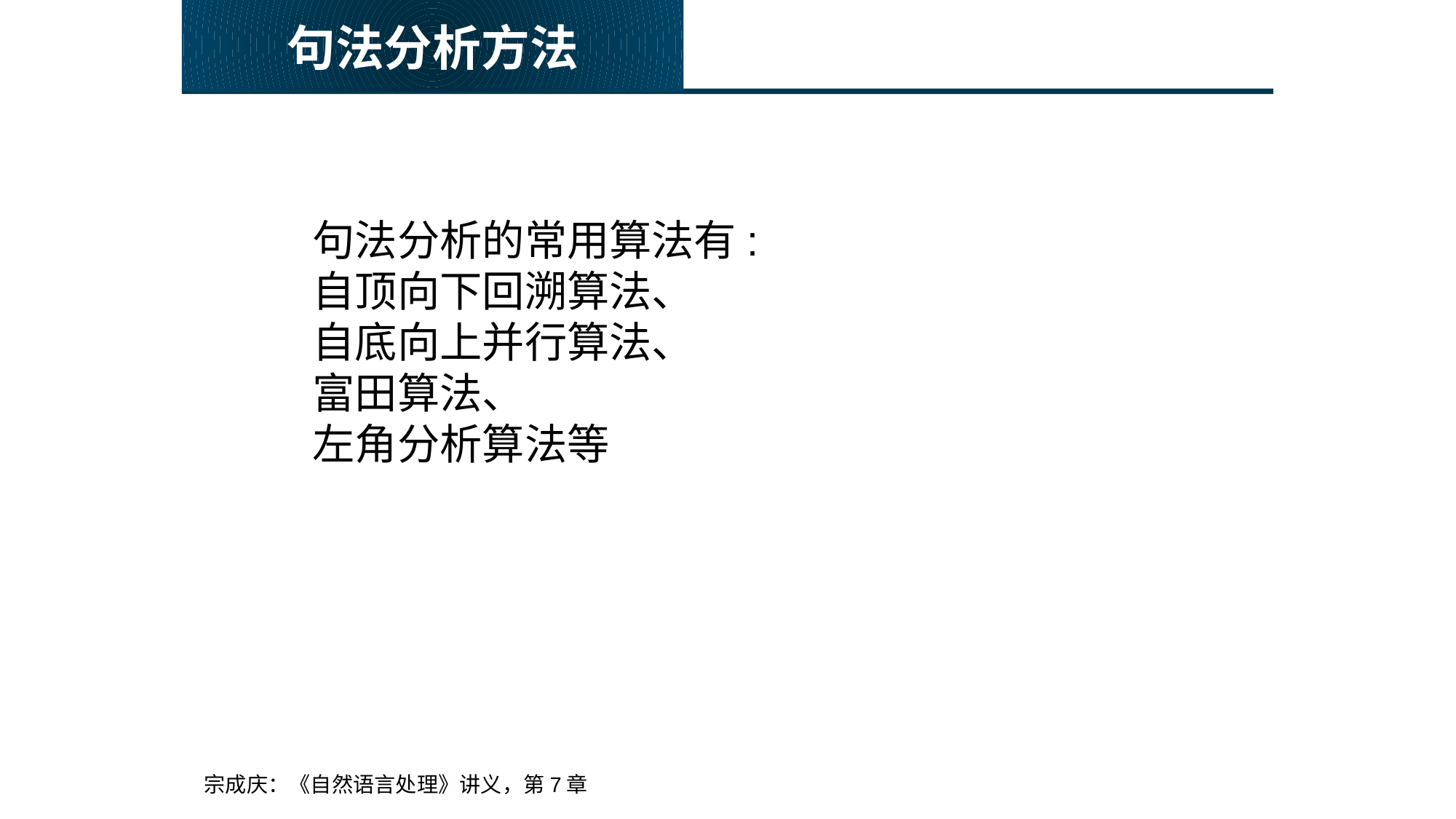

句法分析方法

句法分析的常用算法有:
自顶向下回溯算法、
自底向上并行算法、
富田算法、
左角分析算法等
宗成庆：《自然语言处理》讲义，第7章